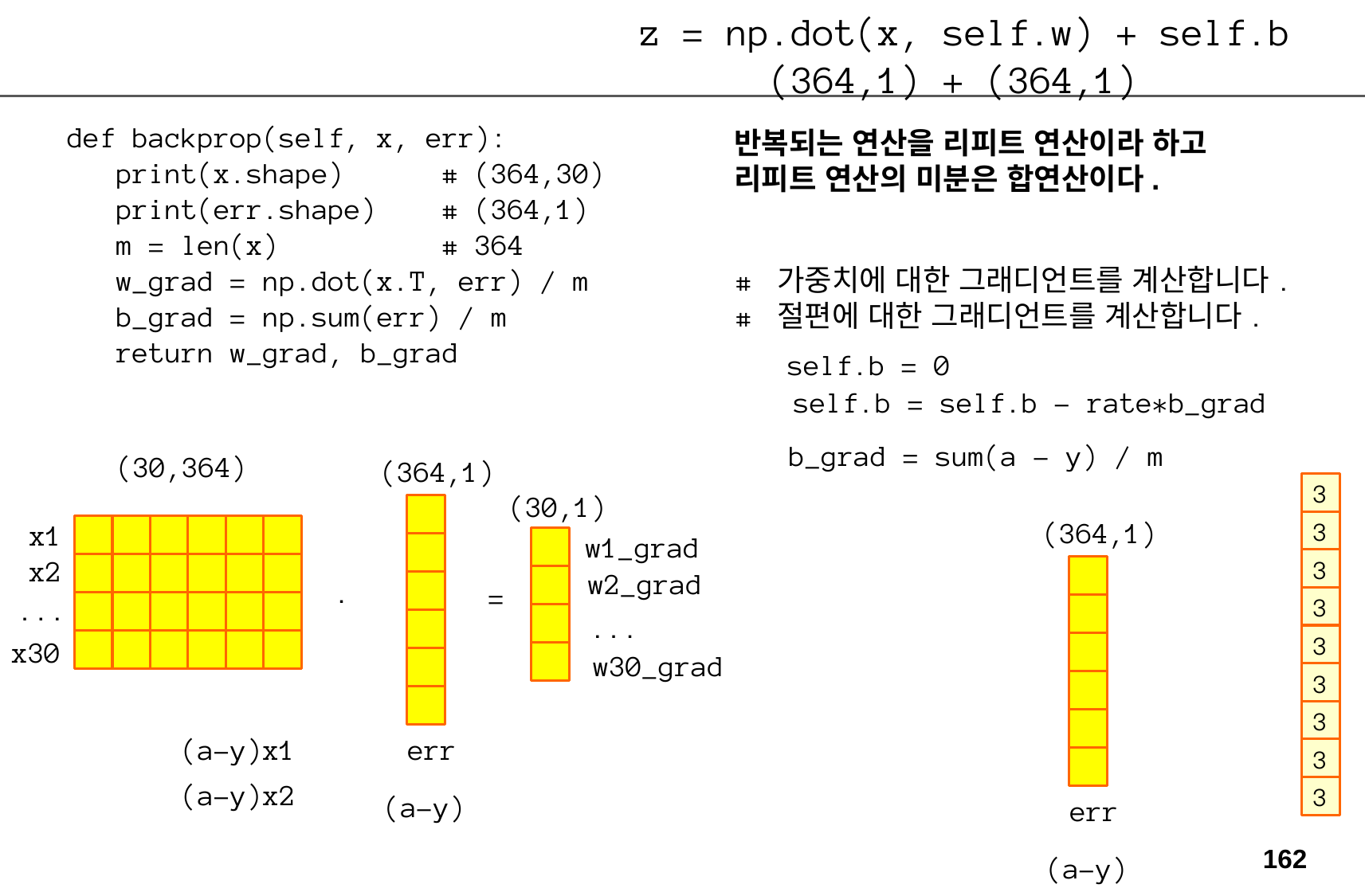

z = np.dot(x, self.w) + self.b
      (364,1) + (364,1)
     def backprop(self, x, err):
        print(x.shape)      # (364,30)
        print(err.shape)    # (364,1)
        m = len(x)          # 364
        w_grad = np.dot(x.T, err) / m         # 가중치에 대한 그래디언트를 계산합니다.
        b_grad = np.sum(err) / m              # 절편에 대한 그래디언트를 계산합니다.
        return w_grad, b_grad
반복되는 연산을 리피트 연산이라 하고
리피트 연산의 미분은 합연산이다.
self.b = 0
self.b = self.b - rate*b_grad
b_grad = sum(a - y) / m
(30,364)
(364,1)
3
(30,1)

(364,1)
x1
3

w1_grad

x2
3

w2_grad

.

=
리피트연산
...
3

...

3
x30

w30_grad

3

3

(a-y)x1
err
3

(a-y)x2
3
(a-y)
err
(a-y)